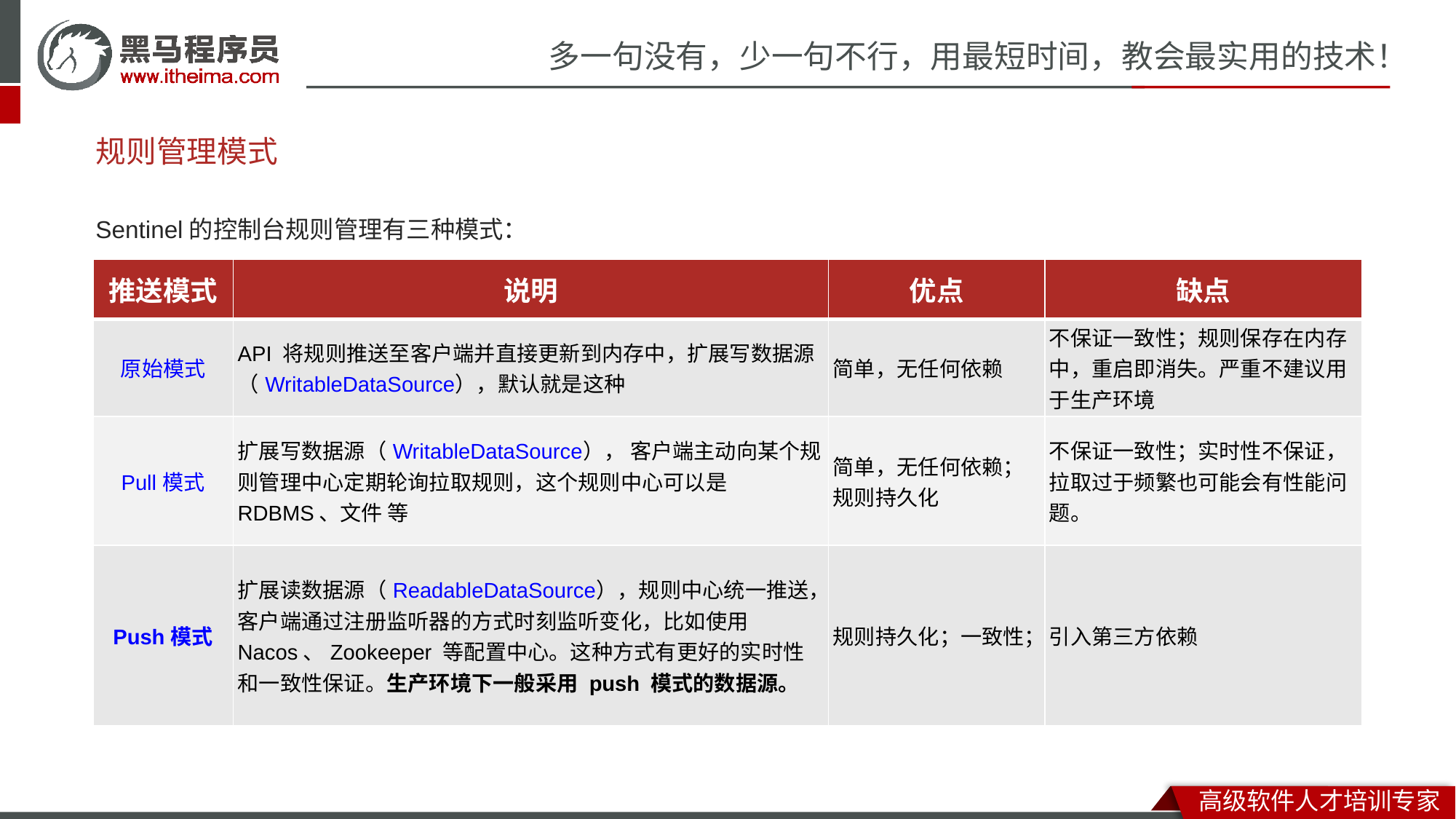

# 规则管理模式
Sentinel的控制台规则管理有三种模式：
| 推送模式 | 说明 | 优点 | 缺点 |
| --- | --- | --- | --- |
| 原始模式 | API 将规则推送至客户端并直接更新到内存中，扩展写数据源（WritableDataSource），默认就是这种 | 简单，无任何依赖 | 不保证一致性；规则保存在内存中，重启即消失。严重不建议用于生产环境 |
| Pull 模式 | 扩展写数据源（WritableDataSource）， 客户端主动向某个规则管理中心定期轮询拉取规则，这个规则中心可以是 RDBMS、文件 等 | 简单，无任何依赖；规则持久化 | 不保证一致性；实时性不保证，拉取过于频繁也可能会有性能问题。 |
| Push 模式 | 扩展读数据源（ReadableDataSource），规则中心统一推送，客户端通过注册监听器的方式时刻监听变化，比如使用 Nacos、Zookeeper 等配置中心。这种方式有更好的实时性和一致性保证。生产环境下一般采用 push 模式的数据源。 | 规则持久化；一致性； | 引入第三方依赖 |